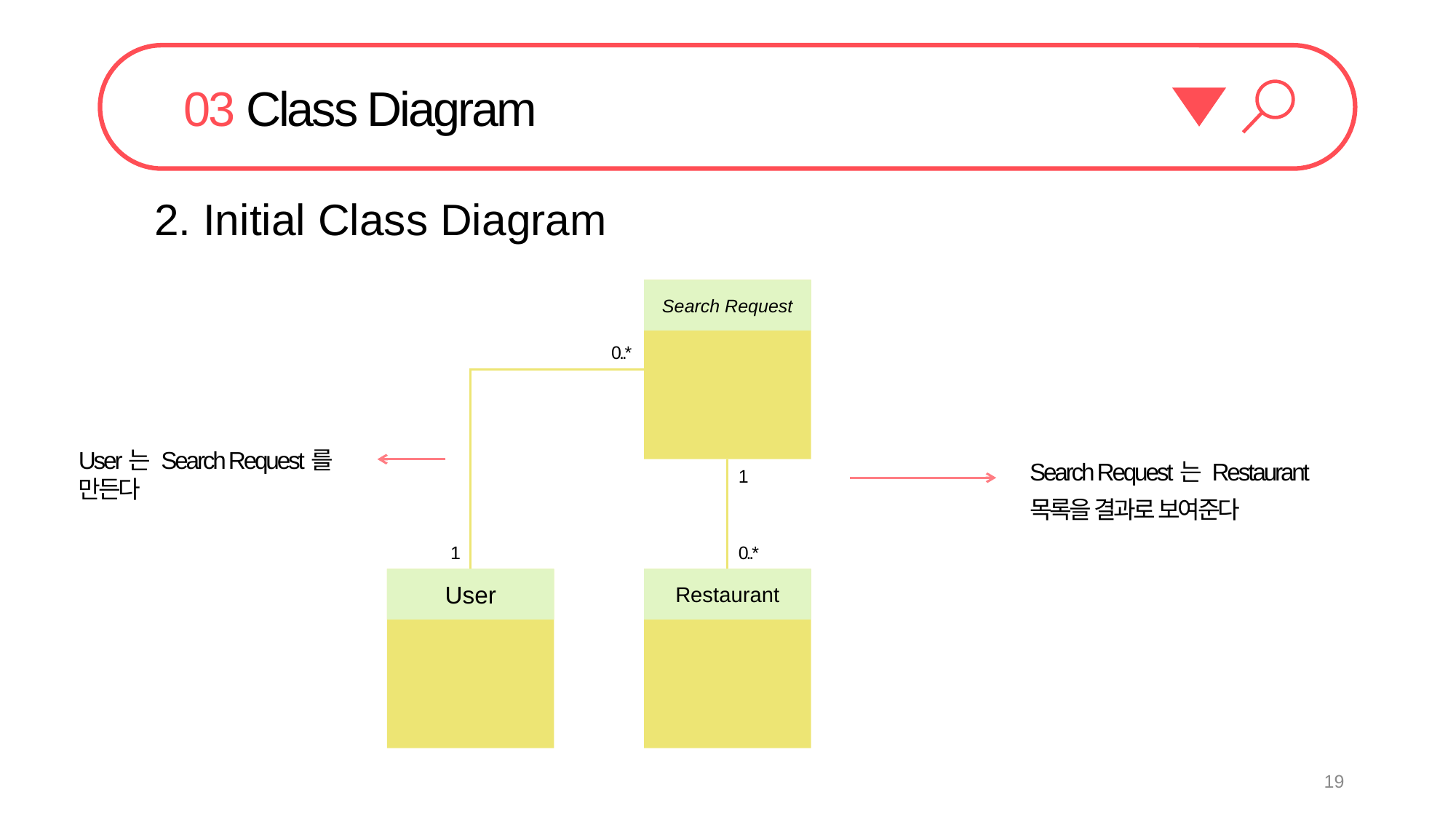

03 Class Diagram

2. Initial Class Diagram

Search Request
0..*
User는 Search Request를 만든다
Search Request는 Restaurant 목록을 결과로 보여준다
1
1
0..*

User

Restaurant
19